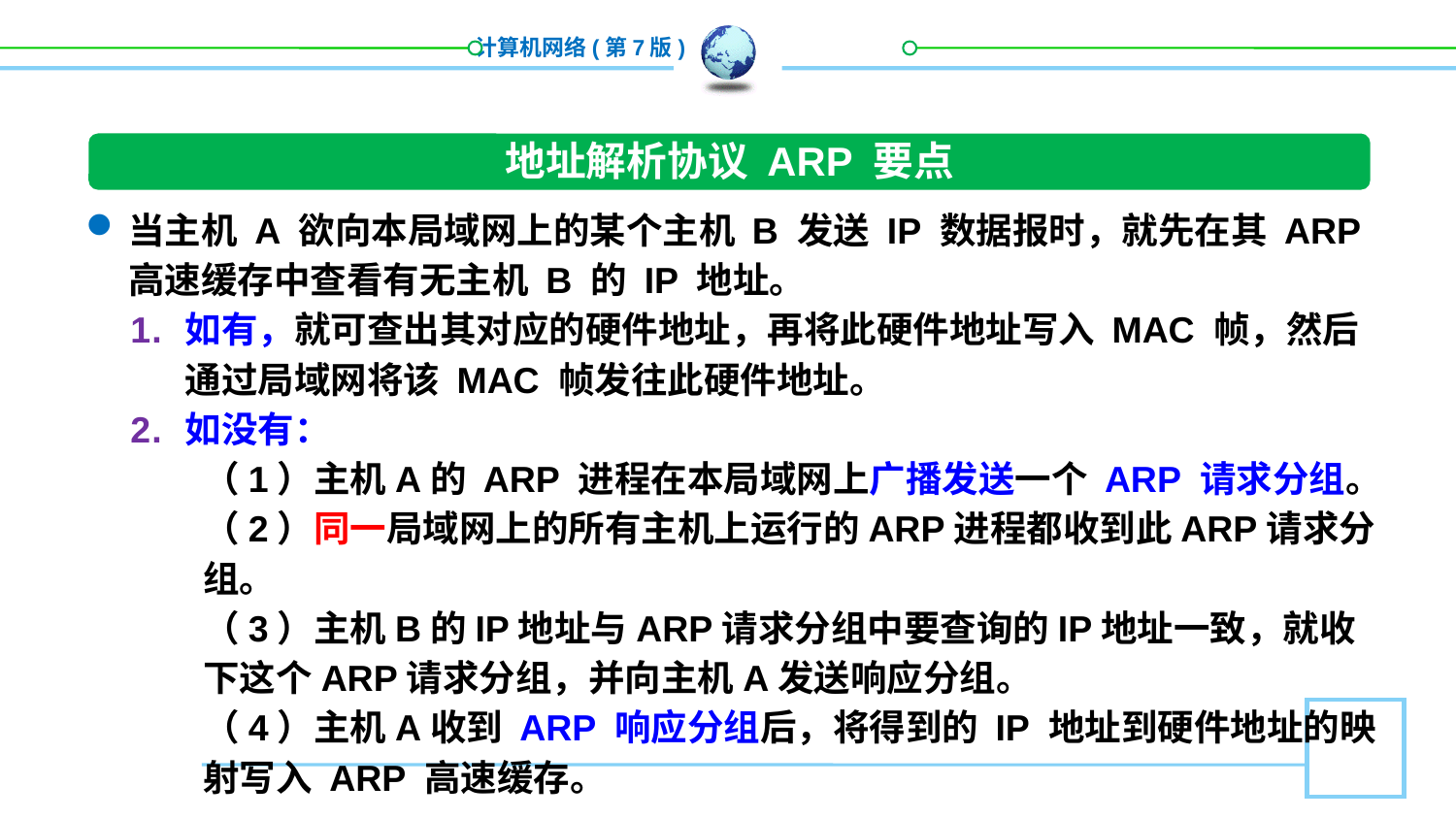

地址解析协议 ARP 要点

当主机 A 欲向本局域网上的某个主机 B 发送 IP 数据报时，就先在其 ARP 高速缓存中查看有无主机 B 的 IP 地址。
如有，就可查出其对应的硬件地址，再将此硬件地址写入 MAC 帧，然后通过局域网将该 MAC 帧发往此硬件地址。
如没有：
（1）主机A的 ARP 进程在本局域网上广播发送一个 ARP 请求分组。
（2）同一局域网上的所有主机上运行的ARP进程都收到此ARP请求分组。
（3）主机B的IP地址与ARP请求分组中要查询的IP地址一致，就收下这个ARP请求分组，并向主机A发送响应分组。
（4）主机A收到 ARP 响应分组后，将得到的 IP 地址到硬件地址的映射写入 ARP 高速缓存。